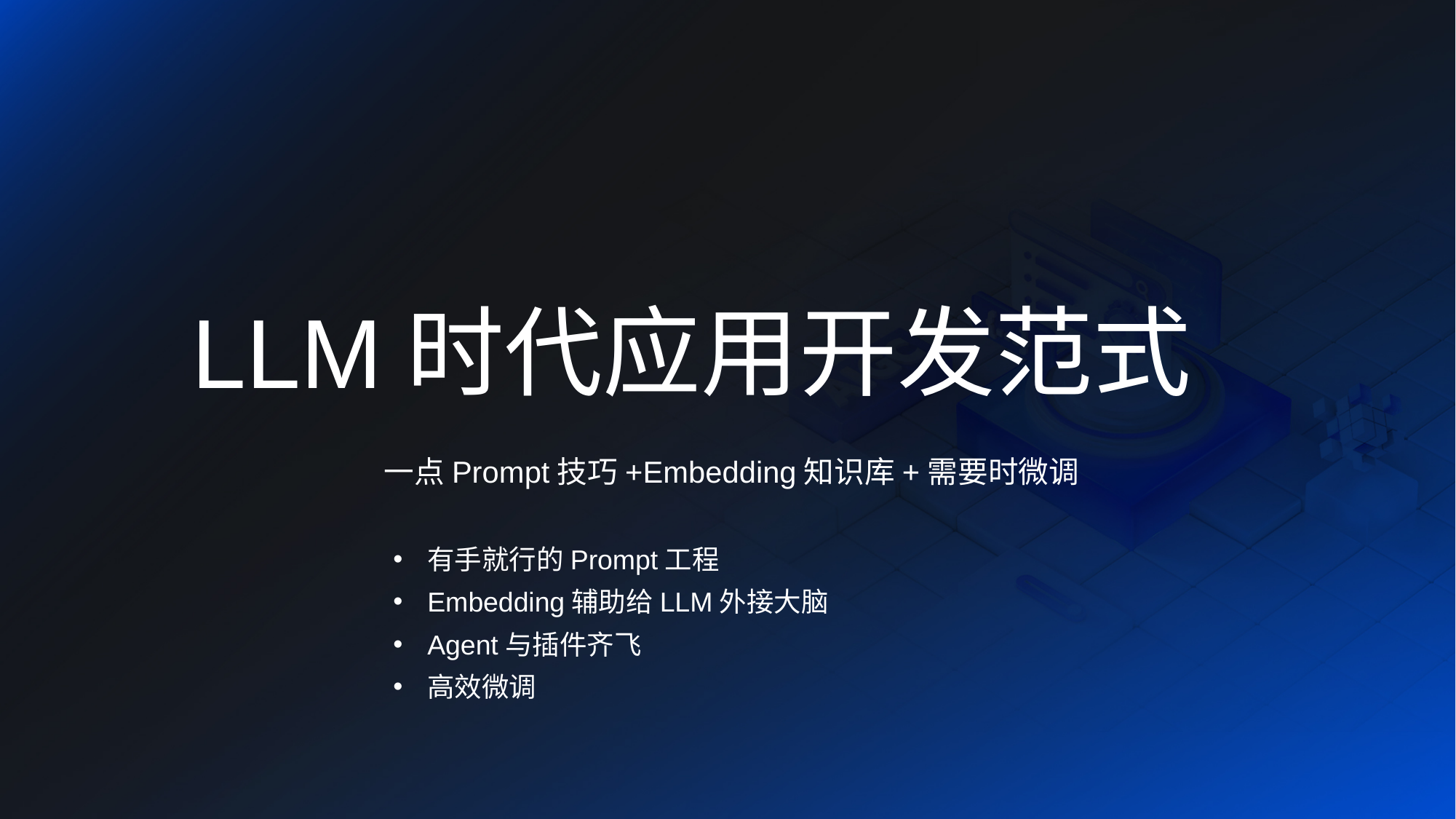

LLM时代应用开发范式
一点Prompt技巧+Embedding知识库+需要时微调
有手就行的Prompt工程
Embedding辅助给LLM外接大脑
Agent与插件齐飞
高效微调